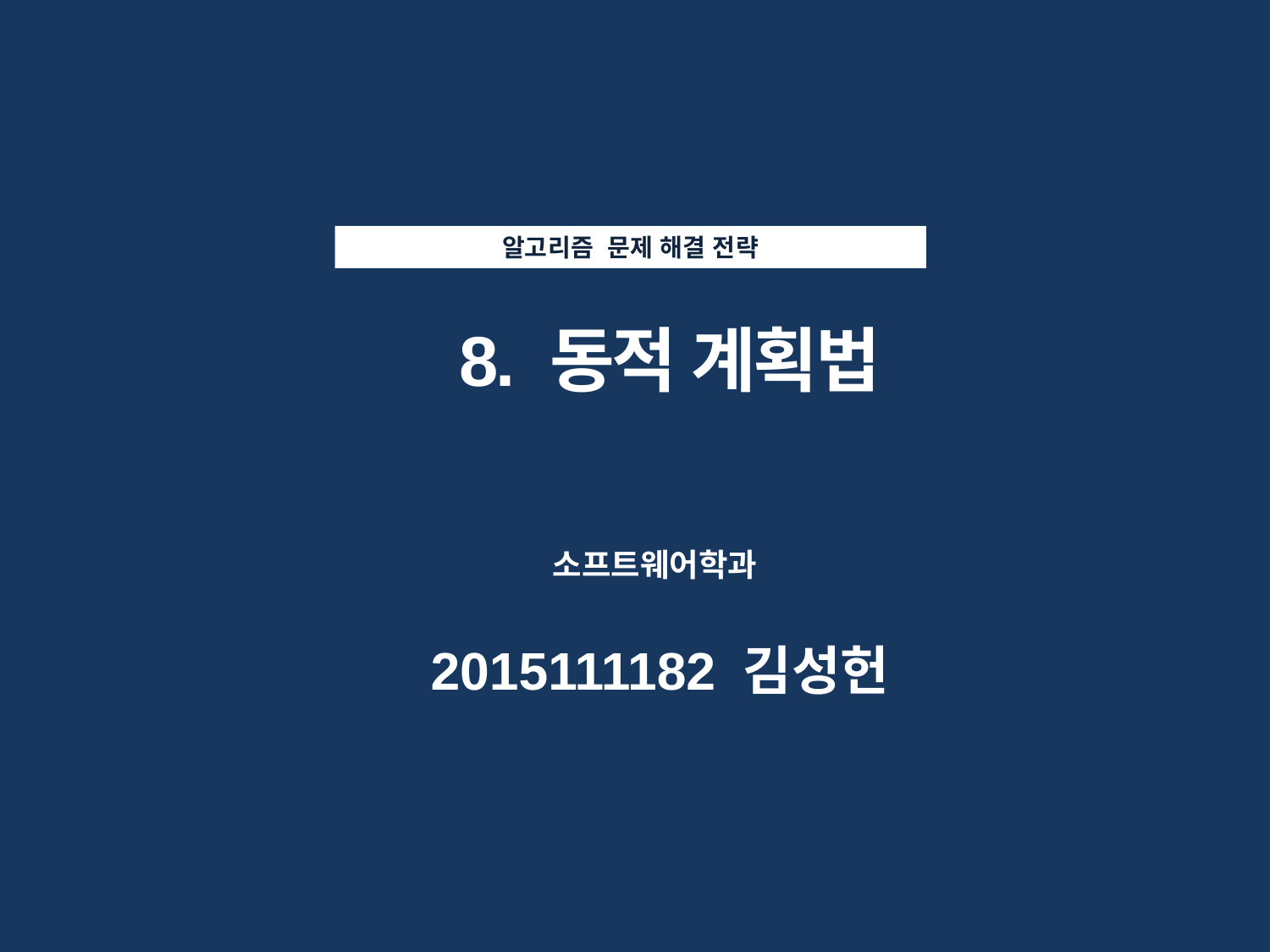

알고리즘  문제 해결 전략
8. 동적 계획법
소프트웨어학과
2015111182 김성헌